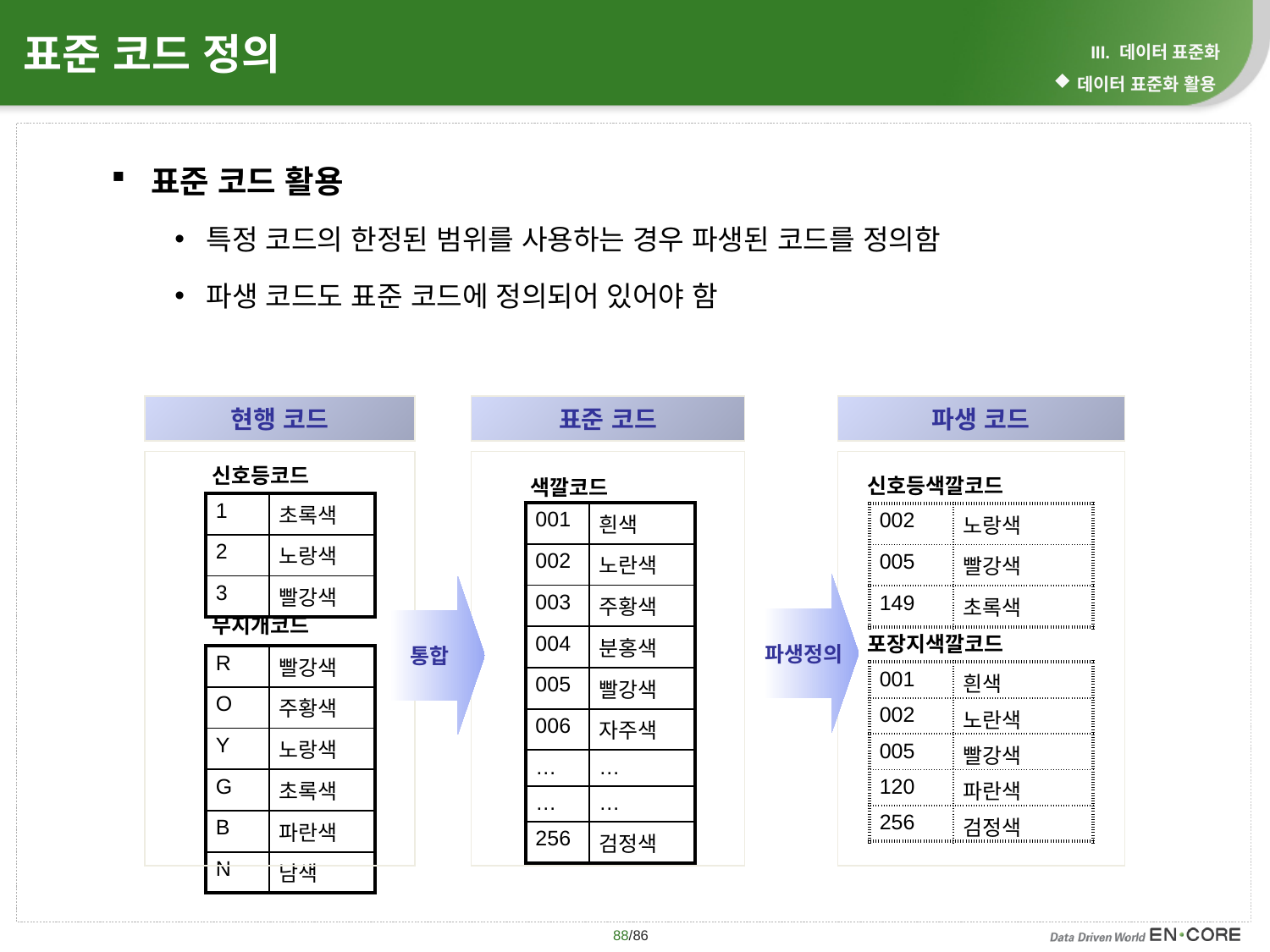

# 표준 코드 정의
III. 데이터 표준화
데이터 표준화 활용
표준 코드 활용
특정 코드의 한정된 범위를 사용하는 경우 파생된 코드를 정의함
파생 코드도 표준 코드에 정의되어 있어야 함
현행 코드
표준 코드
파생 코드

신호등코드
신호등색깔코드
색깔코드
| 1 | 초록색 |
| --- | --- |
| 2 | 노랑색 |
| 3 | 빨강색 |
| 001 | 흰색 |
| --- | --- |
| 002 | 노란색 |
| 003 | 주황색 |
| 004 | 분홍색 |
| 005 | 빨강색 |
| 006 | 자주색 |
| … | … |
| … | … |
| 256 | 검정색 |
| 002 | 노랑색 |
| --- | --- |
| 005 | 빨강색 |
| 149 | 초록색 |
파생정의
통합
무지개코드
포장지색깔코드
| R | 빨강색 |
| --- | --- |
| O | 주황색 |
| Y | 노랑색 |
| G | 초록색 |
| B | 파란색 |
| N | 남색 |
| 001 | 흰색 |
| --- | --- |
| 002 | 노란색 |
| 005 | 빨강색 |
| 120 | 파란색 |
| 256 | 검정색 |